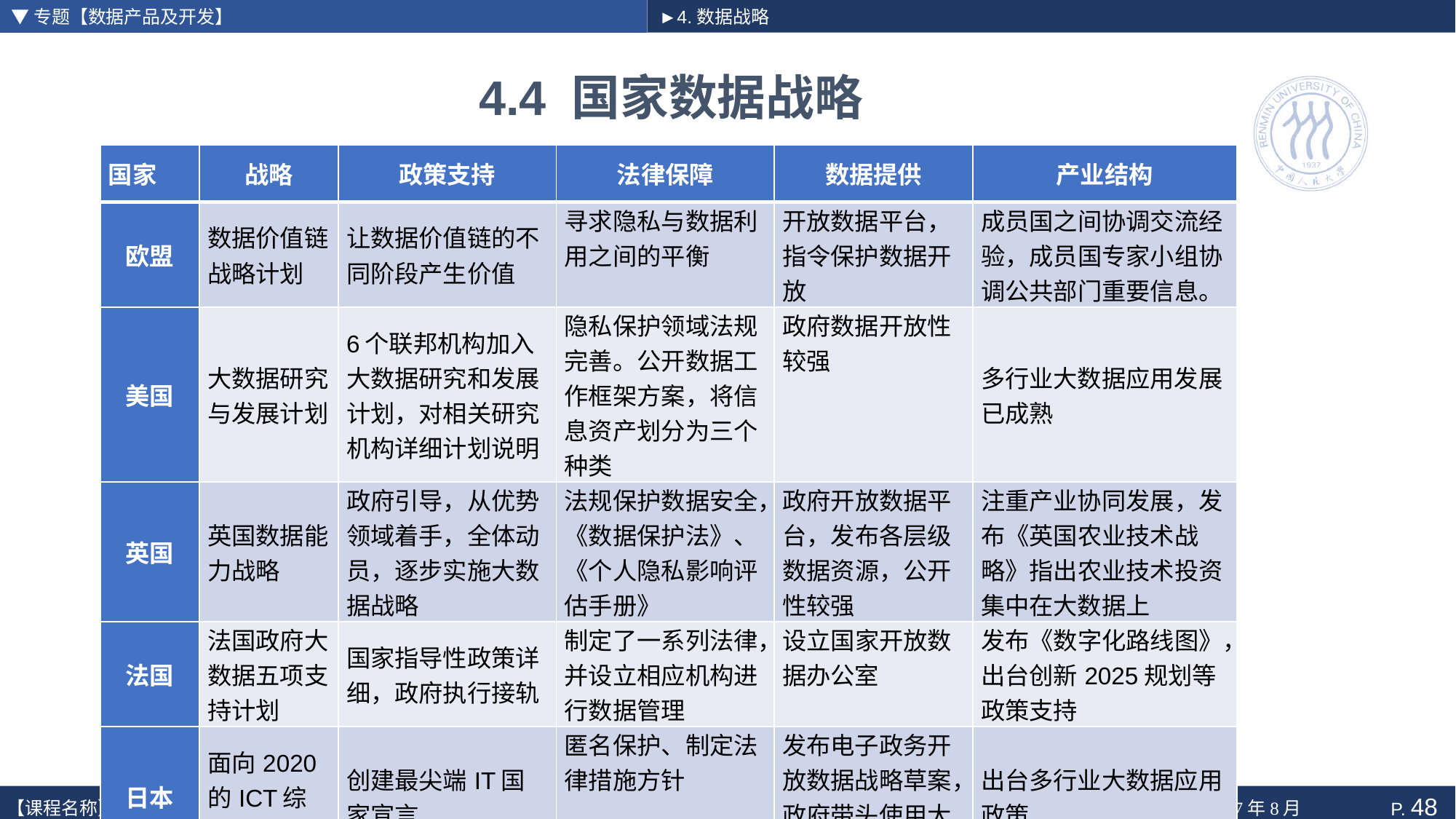

▼专题【数据产品及开发】

►4.数据战略

# 4.4 国家数据战略
| 国家 | 战略 | 政策支持 | 法律保障 | 数据提供 | 产业结构 |
| --- | --- | --- | --- | --- | --- |
| 欧盟 | 数据价值链战略计划 | 让数据价值链的不同阶段产生价值 | 寻求隐私与数据利用之间的平衡 | 开放数据平台，指令保护数据开放 | 成员国之间协调交流经验，成员国专家小组协调公共部门重要信息。 |
| 美国 | 大数据研究与发展计划 | 6个联邦机构加入大数据研究和发展计划，对相关研究机构详细计划说明 | 隐私保护领域法规完善。公开数据工作框架方案，将信息资产划分为三个种类 | 政府数据开放性较强 | 多行业大数据应用发展已成熟 |
| 英国 | 英国数据能力战略 | 政府引导，从优势领域着手，全体动员，逐步实施大数据战略 | 法规保护数据安全，《数据保护法》、《个人隐私影响评估手册》 | 政府开放数据平台，发布各层级数据资源，公开性较强 | 注重产业协同发展，发布《英国农业技术战略》指出农业技术投资集中在大数据上 |
| 法国 | 法国政府大数据五项支持计划 | 国家指导性政策详细，政府执行接轨 | 制定了一系列法律，并设立相应机构进行数据管理 | 设立国家开放数据办公室 | 发布《数字化路线图》，出台创新2025规划等政策支持 |
| 日本 | 面向2020的ICT综合战略 | 创建最尖端IT国家宣言 | 匿名保护、制定法律措施方针 | 发布电子政务开放数据战略草案，政府带头使用大数据 | 出台多行业大数据应用政策 |